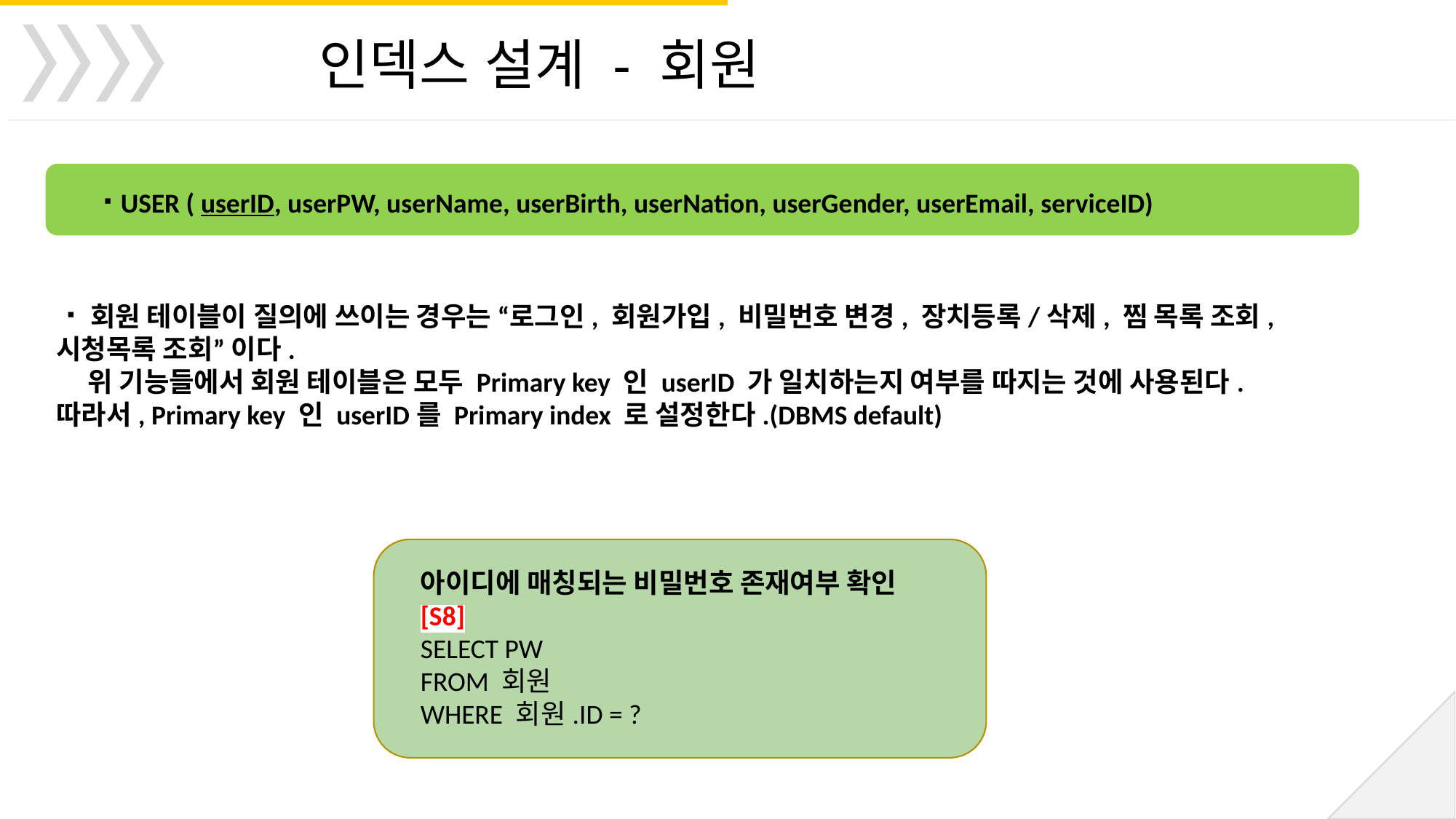

인덱스 설계 - 회원

⠐ USER ( userID, userPW, userName, userBirth, userNation, userGender, userEmail, serviceID)
⠐ 회원 테이블이 질의에 쓰이는 경우는 “로그인, 회원가입, 비밀번호 변경, 장치등록/삭제, 찜 목록 조회, 시청목록 조회” 이다.
    위 기능들에서 회원 테이블은 모두 Primary key 인 userID 가 일치하는지 여부를 따지는 것에 사용된다.
따라서, Primary key 인 userID를 Primary index 로 설정한다.(DBMS default)

아이디에 매칭되는 비밀번호 존재여부 확인
[S8]
SELECT PW
FROM 회원
WHERE 회원.ID = ?